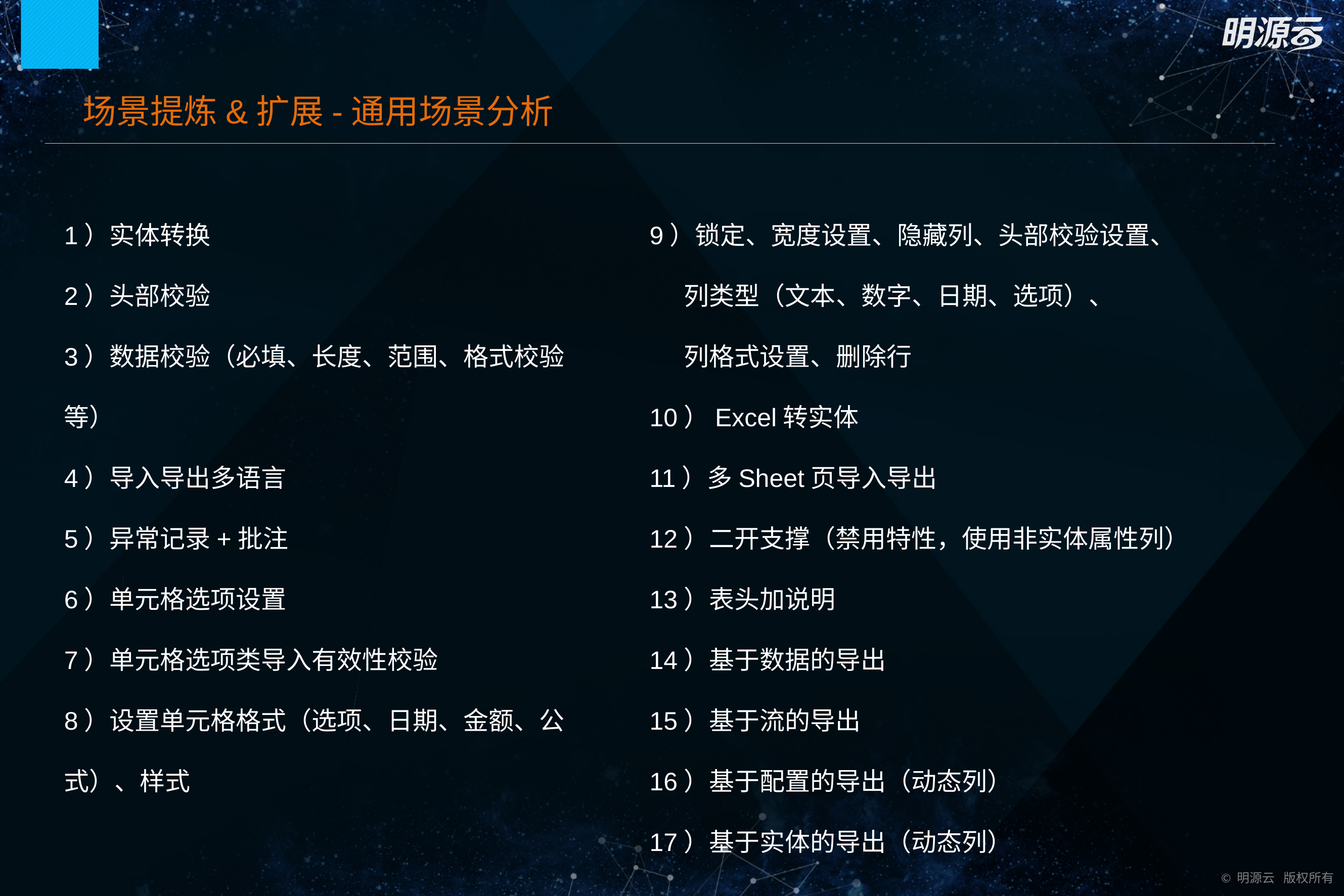

场景提炼&扩展-通用场景分析
9）锁定、宽度设置、隐藏列、头部校验设置、
     列类型（文本、数字、日期、选项）、
     列格式设置、删除行
10）Excel转实体
11）多Sheet页导入导出
12）二开支撑（禁用特性，使用非实体属性列）
13）表头加说明
14）基于数据的导出
15）基于流的导出
16）基于配置的导出（动态列）
17）基于实体的导出（动态列）
1）实体转换
2）头部校验
3）数据校验（必填、长度、范围、格式校验等）
4）导入导出多语言
5）异常记录+批注
6）单元格选项设置
7）单元格选项类导入有效性校验
8）设置单元格格式（选项、日期、金额、公式）、样式